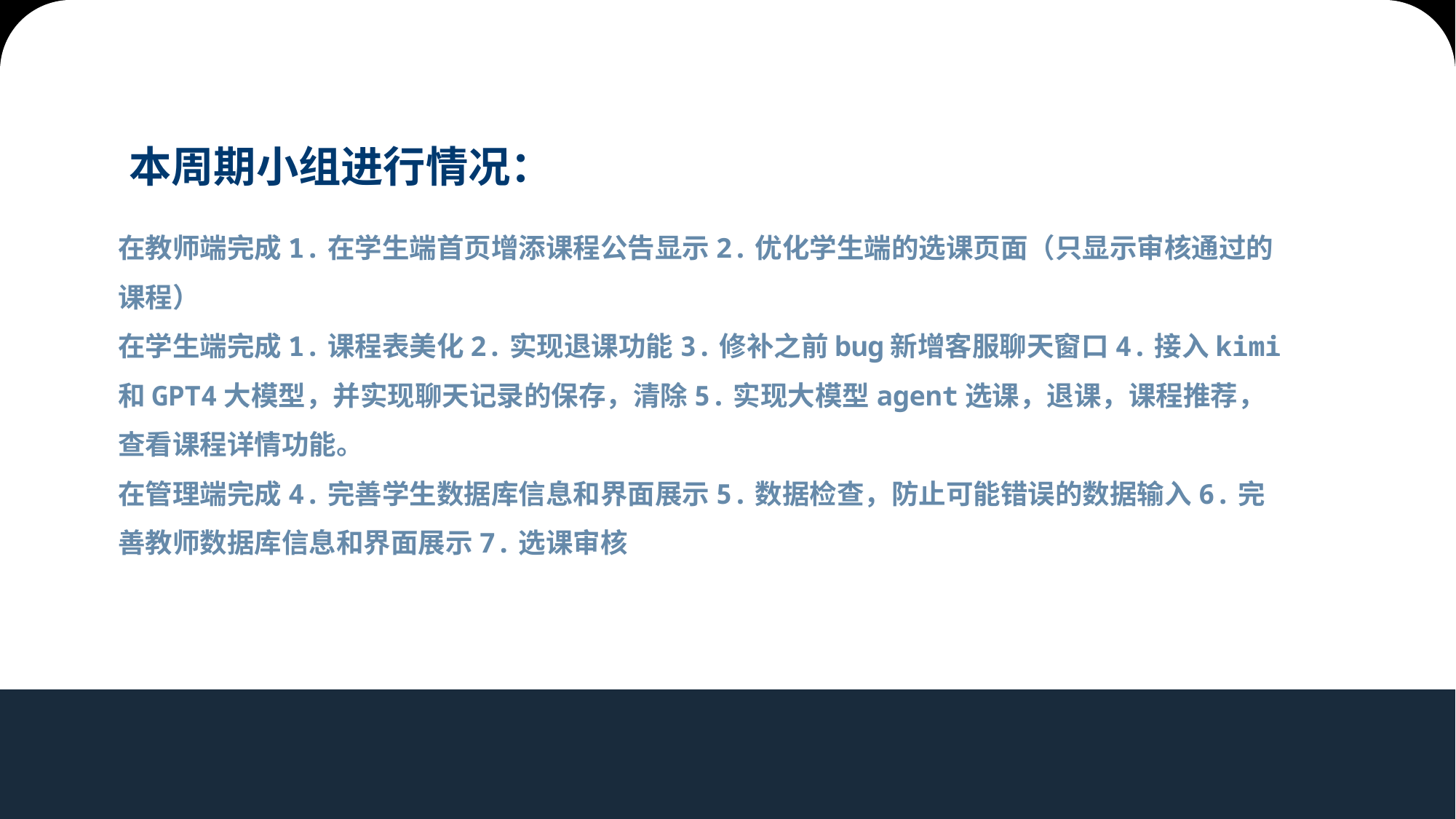

本周期小组进行情况：
在教师端完成1.在学生端首页增添课程公告显示2.优化学生端的选课页面（只显示审核通过的课程）
在学生端完成1.课程表美化2.实现退课功能3.修补之前bug新增客服聊天窗口4.接入kimi和GPT4大模型，并实现聊天记录的保存，清除5.实现大模型agent选课，退课，课程推荐，查看课程详情功能。
在管理端完成4.完善学生数据库信息和界面展示5.数据检查，防止可能错误的数据输入6.完善教师数据库信息和界面展示7.选课审核